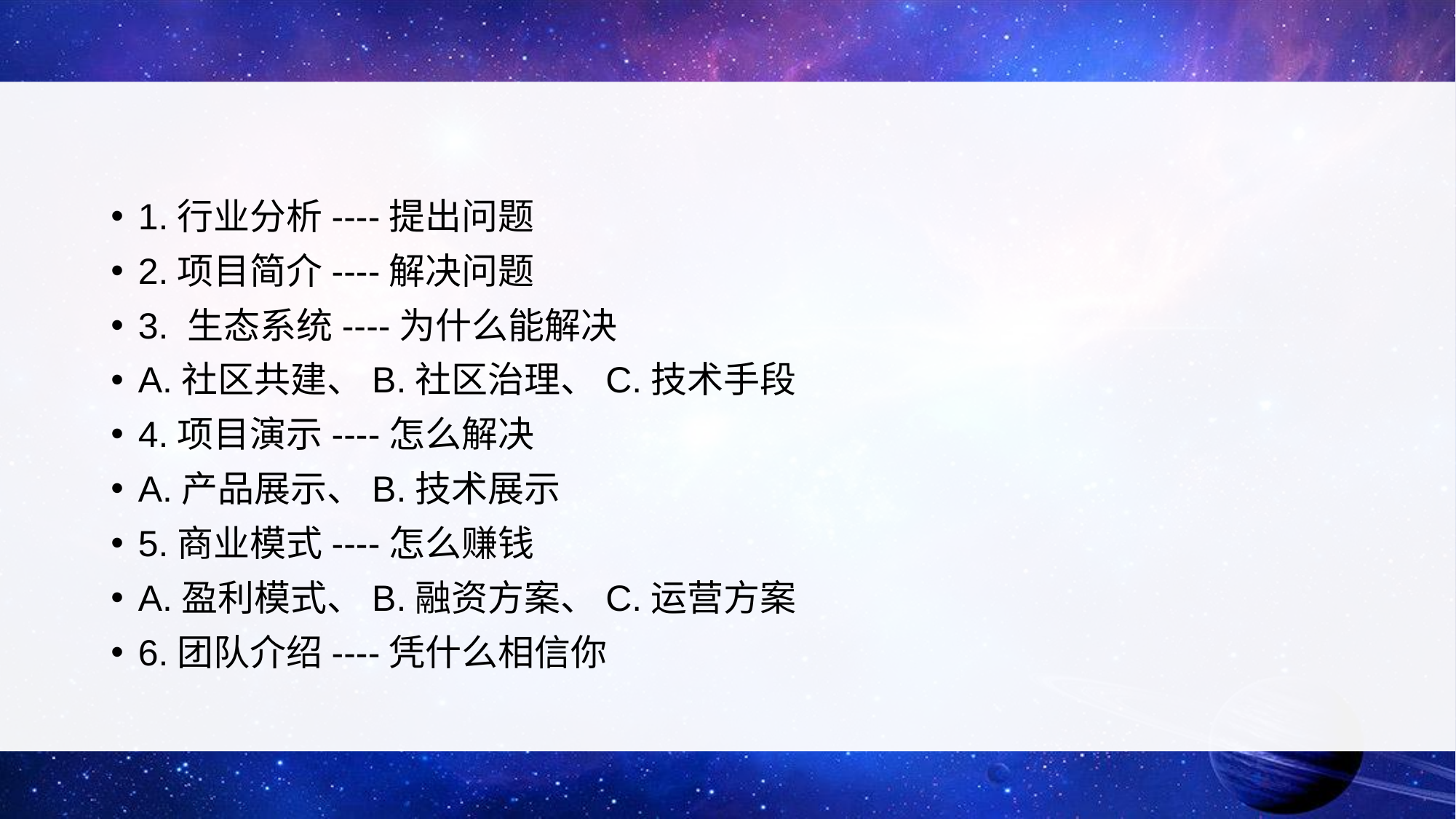

1.行业分析----提出问题
2.项目简介----解决问题
3. 生态系统----为什么能解决
A.社区共建、B.社区治理、C.技术手段
4.项目演示----怎么解决
A.产品展示、B.技术展示
5.商业模式----怎么赚钱
A.盈利模式、B.融资方案、C.运营方案
6.团队介绍----凭什么相信你